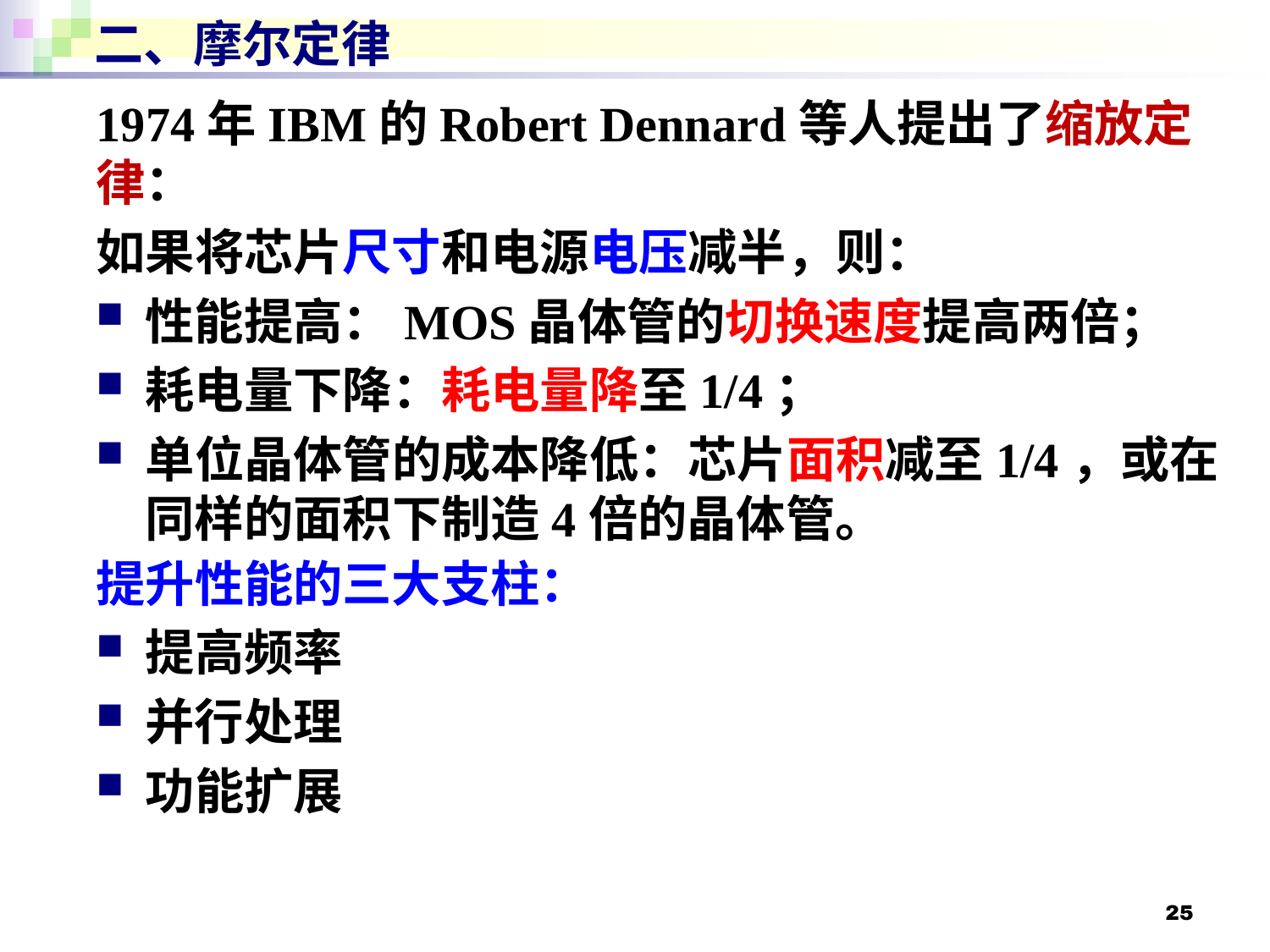

# 二、摩尔定律
1974年IBM的Robert Dennard等人提出了缩放定律：
如果将芯片尺寸和电源电压减半，则：
性能提高：MOS晶体管的切换速度提高两倍；
耗电量下降：耗电量降至1/4；
单位晶体管的成本降低：芯片面积减至1/4，或在同样的面积下制造4倍的晶体管。
提升性能的三大支柱：
提高频率
并行处理
功能扩展
25